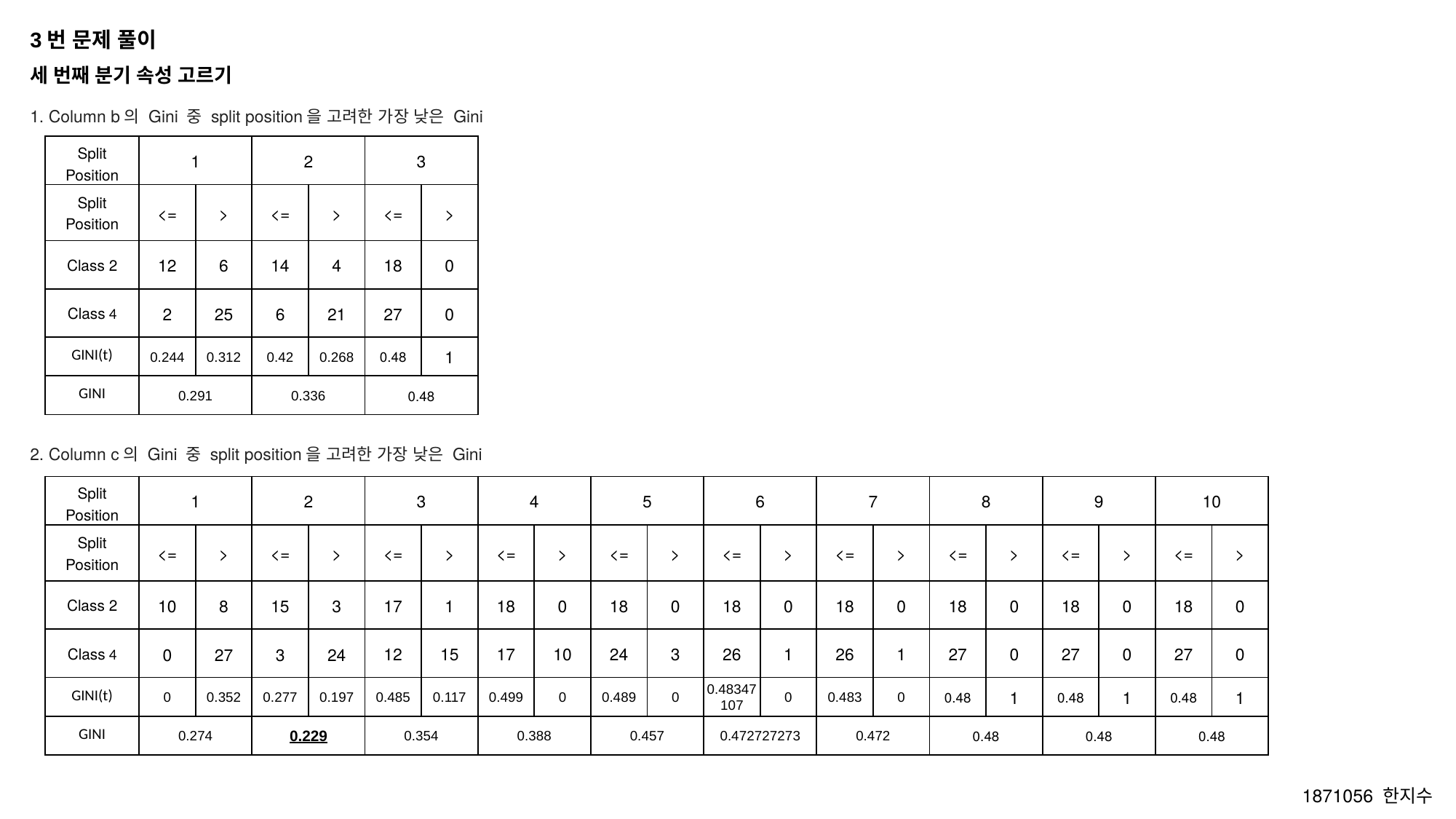

3번 문제 풀이
세 번째 분기 속성 고르기
1. Column b의 Gini 중 split position을 고려한 가장 낮은 Gini
| Split Position | 1 |  | 2 |  | 3 |  |
| --- | --- | --- | --- | --- | --- | --- |
| Split Position | <= | > | <= | > | <= | > |
| Class 2 | 12 | 6 | 14 | 4 | 18 | 0 |
| Class 4 | 2 | 25 | 6 | 21 | 27 | 0 |
| GINI(t) | 0.244 | 0.312 | 0.42 | 0.268 | 0.48 | 1 |
| GINI | 0.291 |  | 0.336 |  | 0.48 |  |
2. Column c의 Gini 중 split position을 고려한 가장 낮은 Gini
| Split Position | 1 |  | 2 |  | 3 |  | 4 |  | 5 |  | 6 |  | 7 |  | 8 |  | 9 |  | 10 |  |
| --- | --- | --- | --- | --- | --- | --- | --- | --- | --- | --- | --- | --- | --- | --- | --- | --- | --- | --- | --- | --- |
| Split Position | <= | > | <= | > | <= | > | <= | > | <= | > | <= | > | <= | > | <= | > | <= | > | <= | > |
| Class 2 | 10 | 8 | 15 | 3 | 17 | 1 | 18 | 0 | 18 | 0 | 18 | 0 | 18 | 0 | 18 | 0 | 18 | 0 | 18 | 0 |
| Class 4 | 0 | 27 | 3 | 24 | 12 | 15 | 17 | 10 | 24 | 3 | 26 | 1 | 26 | 1 | 27 | 0 | 27 | 0 | 27 | 0 |
| GINI(t) | 0 | 0.352 | 0.277 | 0.197 | 0.485 | 0.117 | 0.499 | 0 | 0.489 | 0 | 0.48347107 | 0 | 0.483 | 0 | 0.48 | 1 | 0.48 | 1 | 0.48 | 1 |
| GINI | 0.274 |  | 0.229 |  | 0.354 |  | 0.388 |  | 0.457 |  | 0.472727273 |  | 0.472 |  | 0.48 |  | 0.48 |  | 0.48 |  |
1871056 한지수